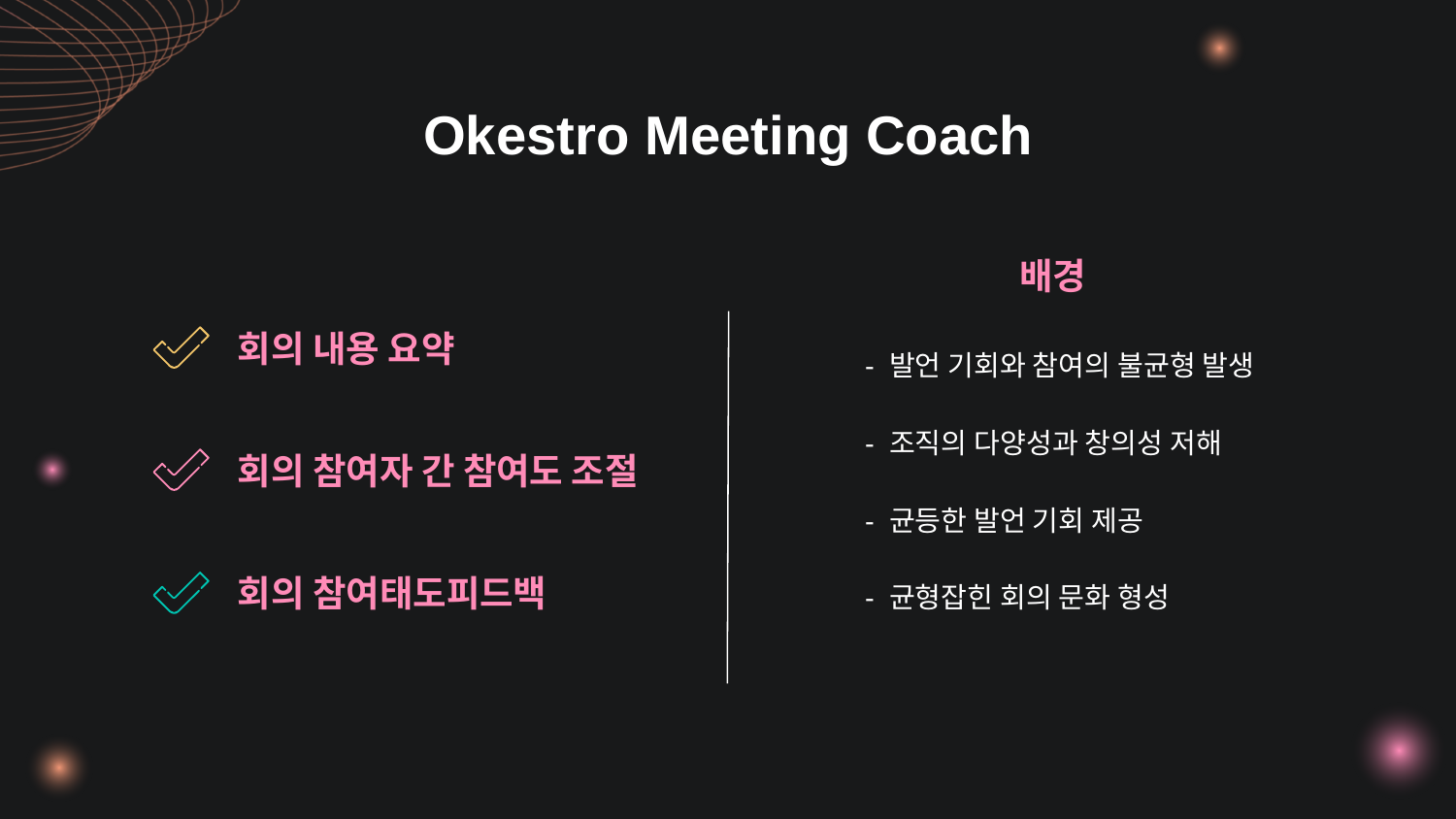

# Okestro Meeting Coach
배경
회의 내용 요약

- 발언 기회와 참여의 불균형 발생

- 조직의 다양성과 창의성 저해
회의 참여자 간 참여도 조절

- 균등한 발언 기회 제공
회의 참여태도피드백
- 균형잡힌 회의 문화 형성